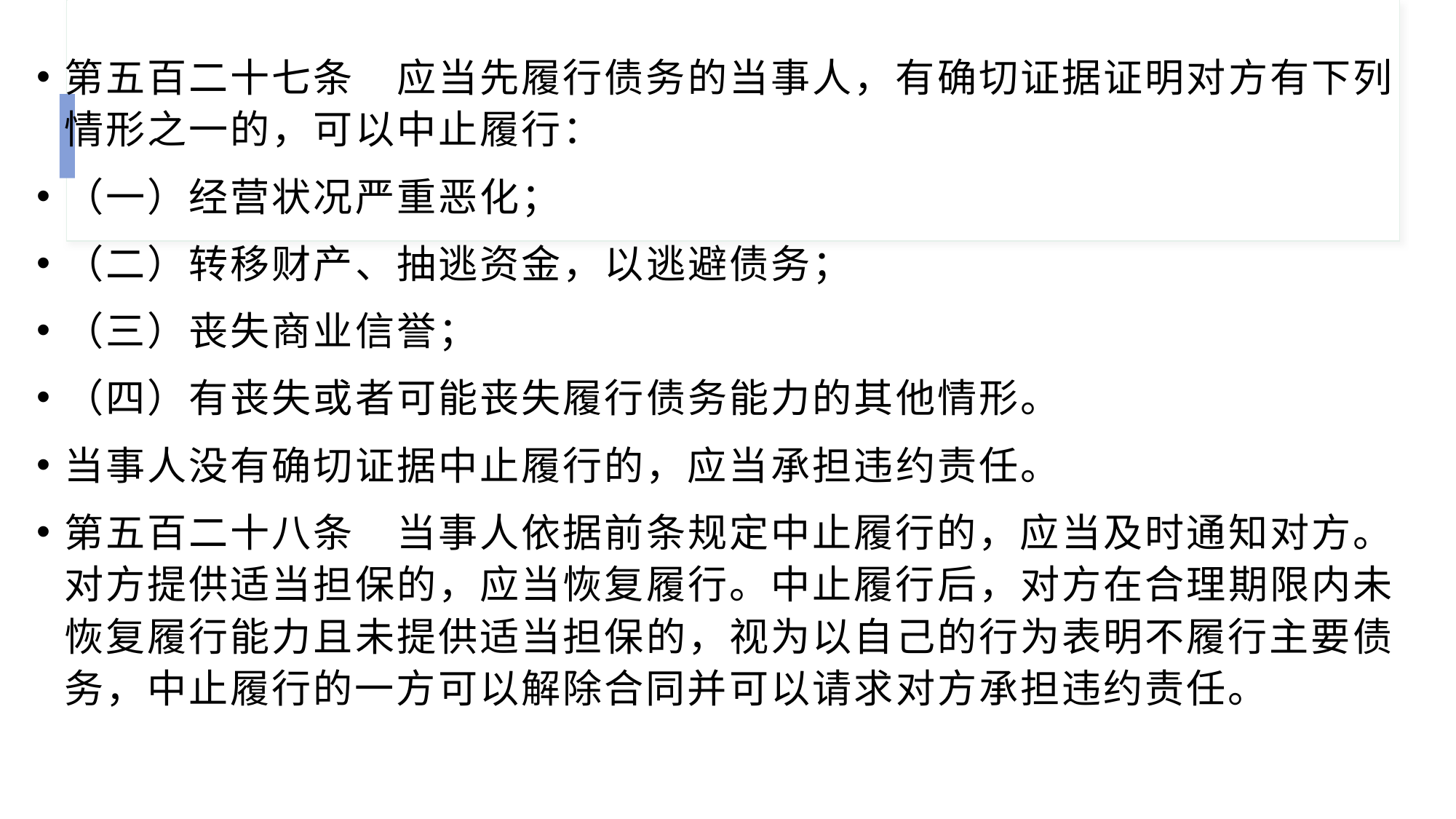

#
第五百二十七条　应当先履行债务的当事人，有确切证据证明对方有下列情形之一的，可以中止履行：
（一）经营状况严重恶化；
（二）转移财产、抽逃资金，以逃避债务；
（三）丧失商业信誉；
（四）有丧失或者可能丧失履行债务能力的其他情形。
当事人没有确切证据中止履行的，应当承担违约责任。
第五百二十八条　当事人依据前条规定中止履行的，应当及时通知对方。对方提供适当担保的，应当恢复履行。中止履行后，对方在合理期限内未恢复履行能力且未提供适当担保的，视为以自己的行为表明不履行主要债务，中止履行的一方可以解除合同并可以请求对方承担违约责任。